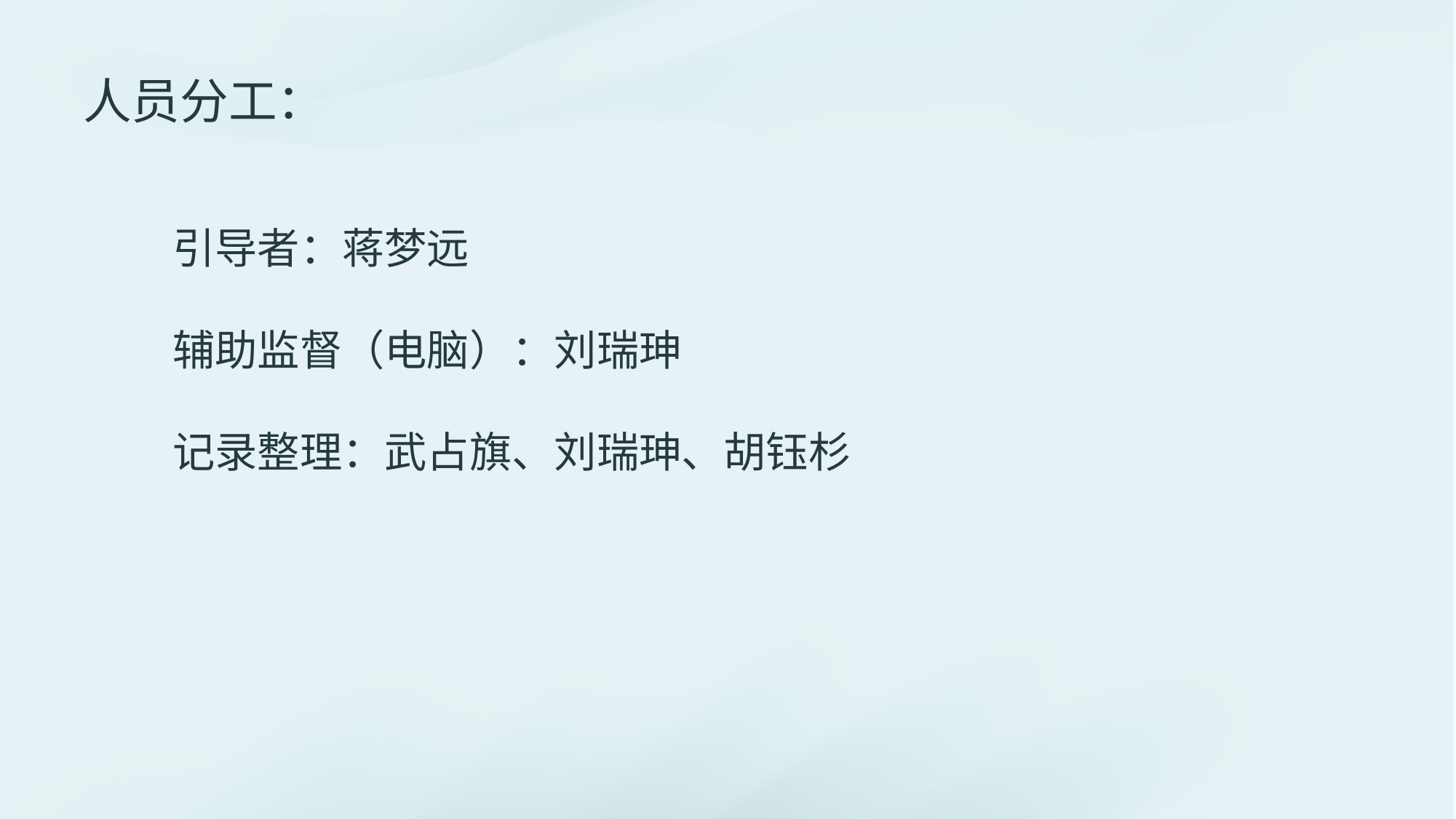

# 人员分工：
引导者：蒋梦远

辅助监督（电脑）：刘瑞珅

记录整理：武占旗、刘瑞珅、胡钰杉
21